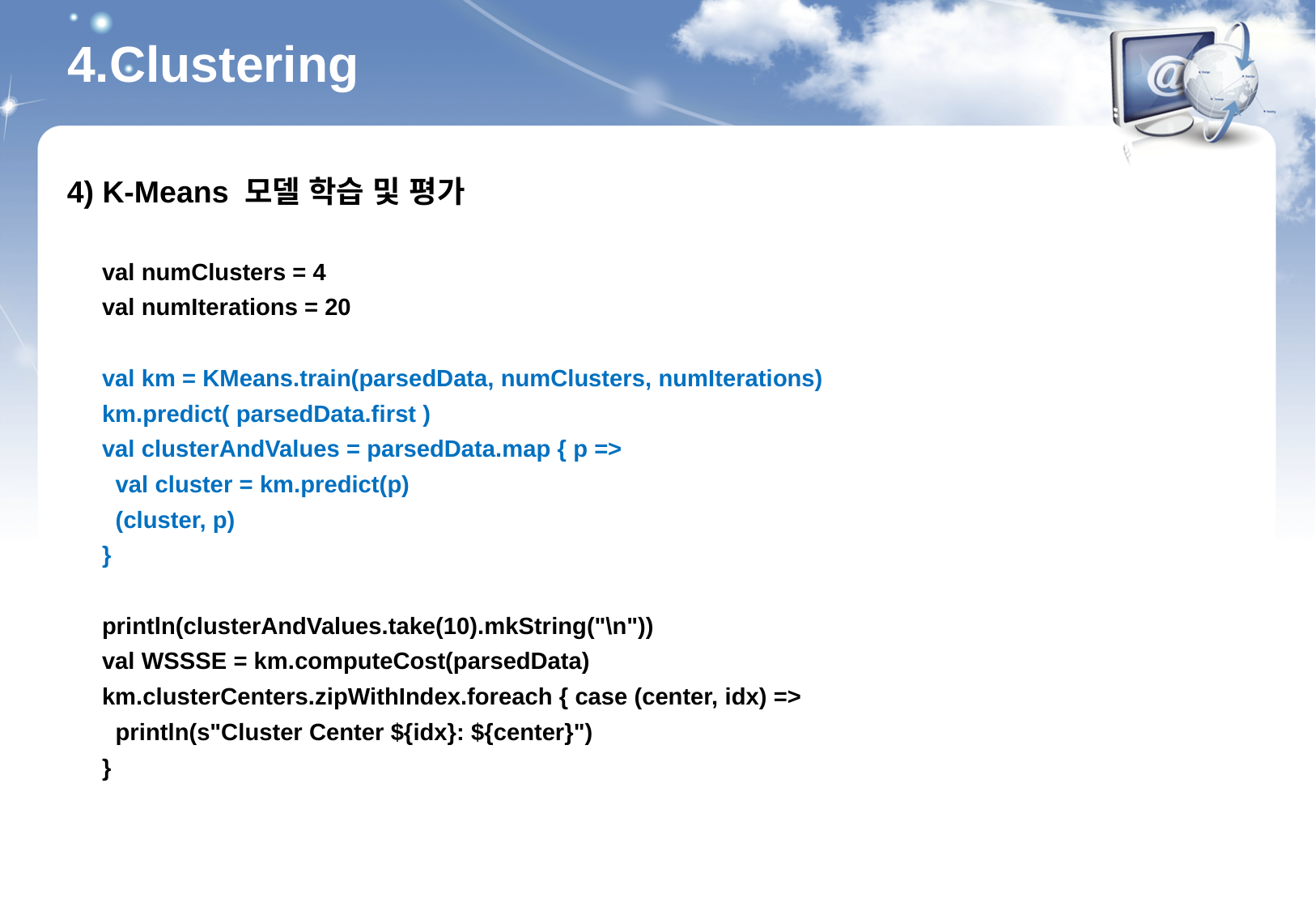

4.Clustering
4) K-Means 모델 학습 및 평가

val numClusters = 4
val numIterations = 20

val km = KMeans.train(parsedData, numClusters, numIterations)
km.predict( parsedData.first )
val clusterAndValues = parsedData.map { p =>
  val cluster = km.predict(p)
  (cluster, p)
}

println(clusterAndValues.take(10).mkString("\n"))
val WSSSE = km.computeCost(parsedData)
km.clusterCenters.zipWithIndex.foreach { case (center, idx) =>
  println(s"Cluster Center ${idx}: ${center}")
}